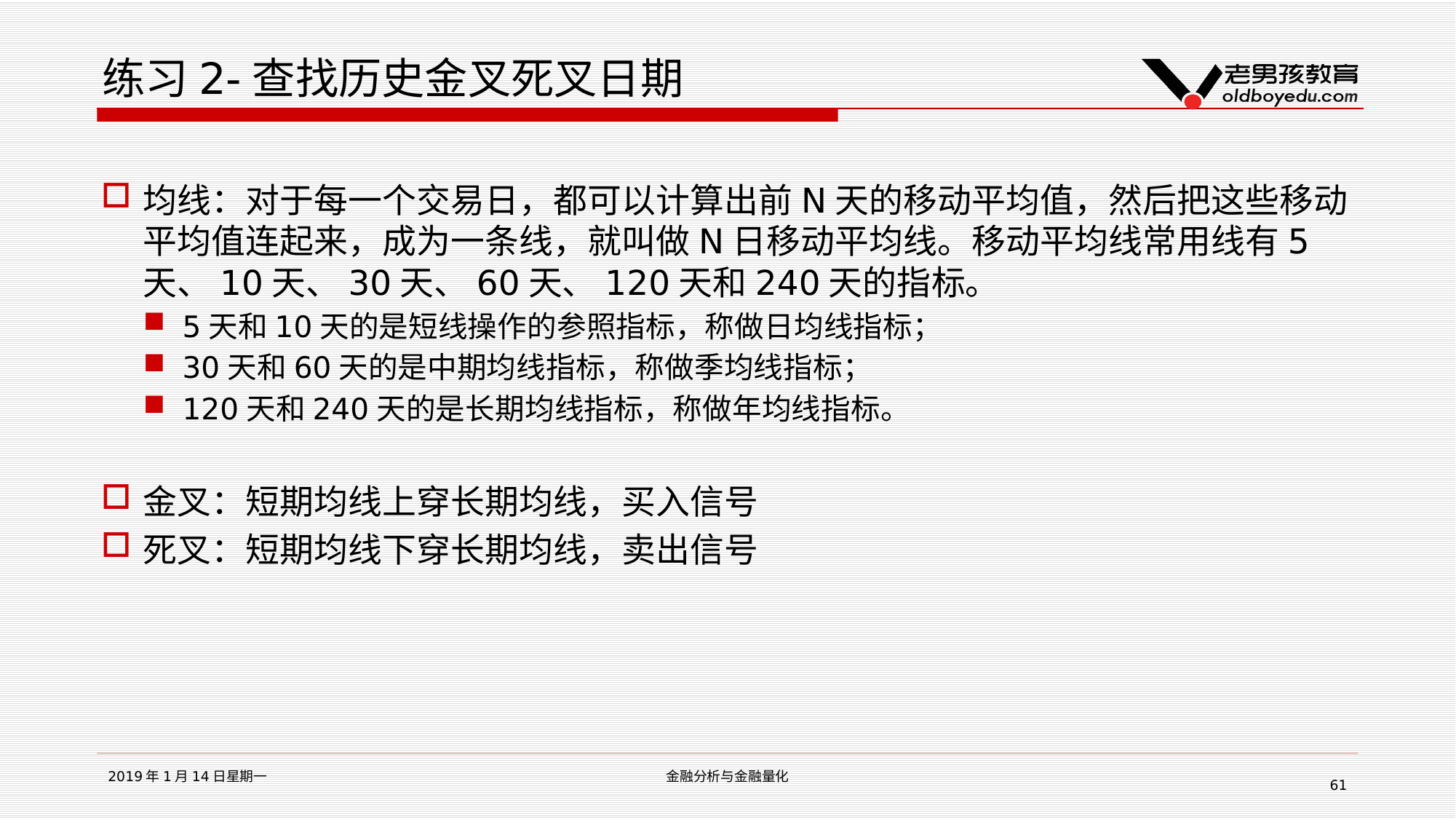

# 练习2-查找历史金叉死叉日期

均线：对于每一个交易日，都可以计算出前N天的移动平均值，然后把这些移动平均值连起来，成为一条线，就叫做N日移动平均线。移动平均线常用线有5天、10天、30天、60天、120天和240天的指标。
5天和10天的是短线操作的参照指标，称做日均线指标；
30天和60天的是中期均线指标，称做季均线指标；
120天和240天的是长期均线指标，称做年均线指标。

金叉：短期均线上穿长期均线，买入信号
死叉：短期均线下穿长期均线，卖出信号
2019年1月14日星期一
金融分析与金融量化
61